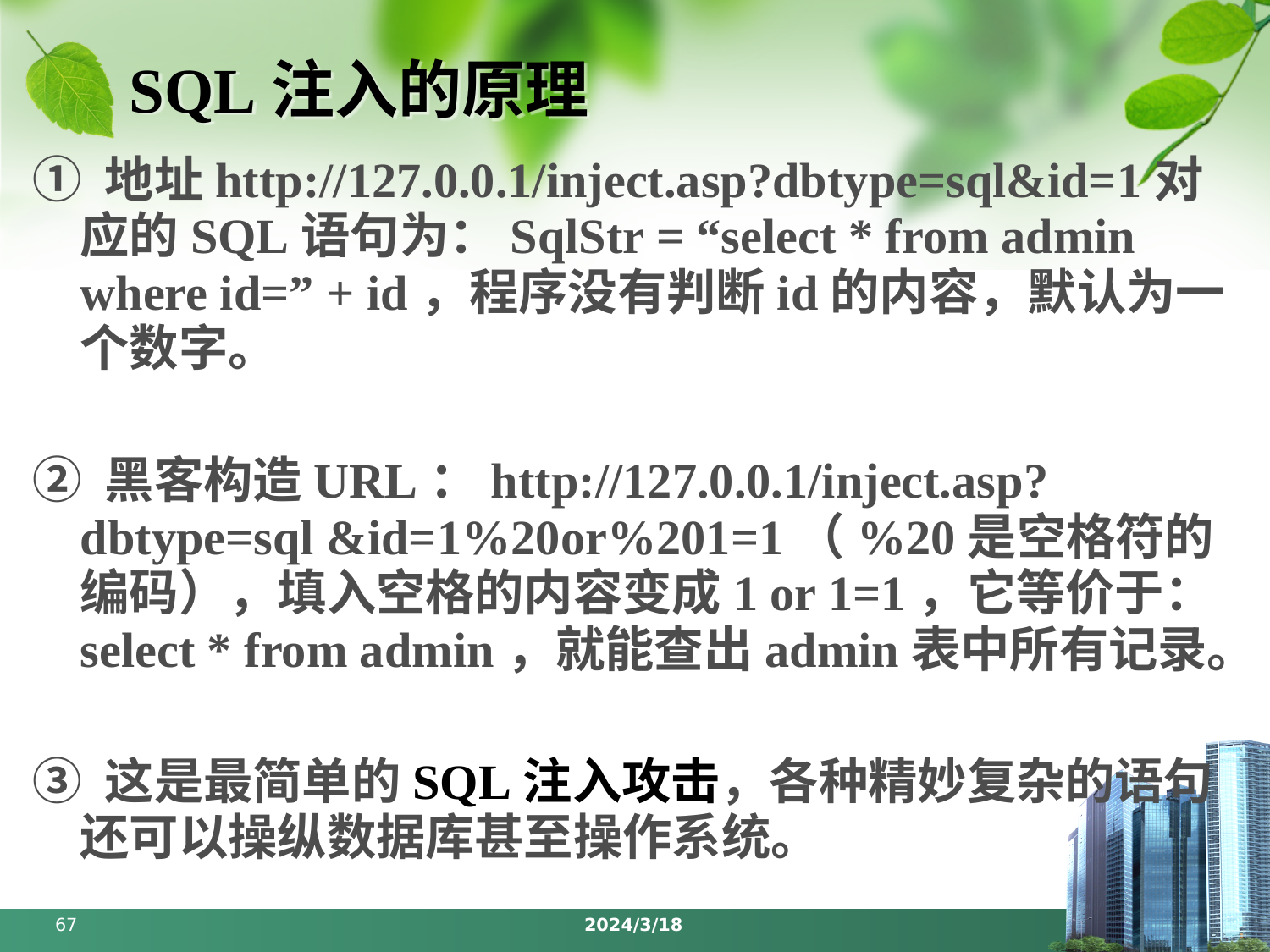

# SQL注入的原理
① 地址http://127.0.0.1/inject.asp?dbtype=sql&id=1对应的SQL语句为：SqlStr = “select * from admin where id=” + id，程序没有判断id的内容，默认为一个数字。

② 黑客构造URL：http://127.0.0.1/inject.asp?dbtype=sql &id=1%20or%201=1（%20是空格符的编码），填入空格的内容变成1 or 1=1，它等价于：select * from admin，就能查出admin表中所有记录。

③ 这是最简单的SQL注入攻击，各种精妙复杂的语句还可以操纵数据库甚至操作系统。
67
2024/3/18